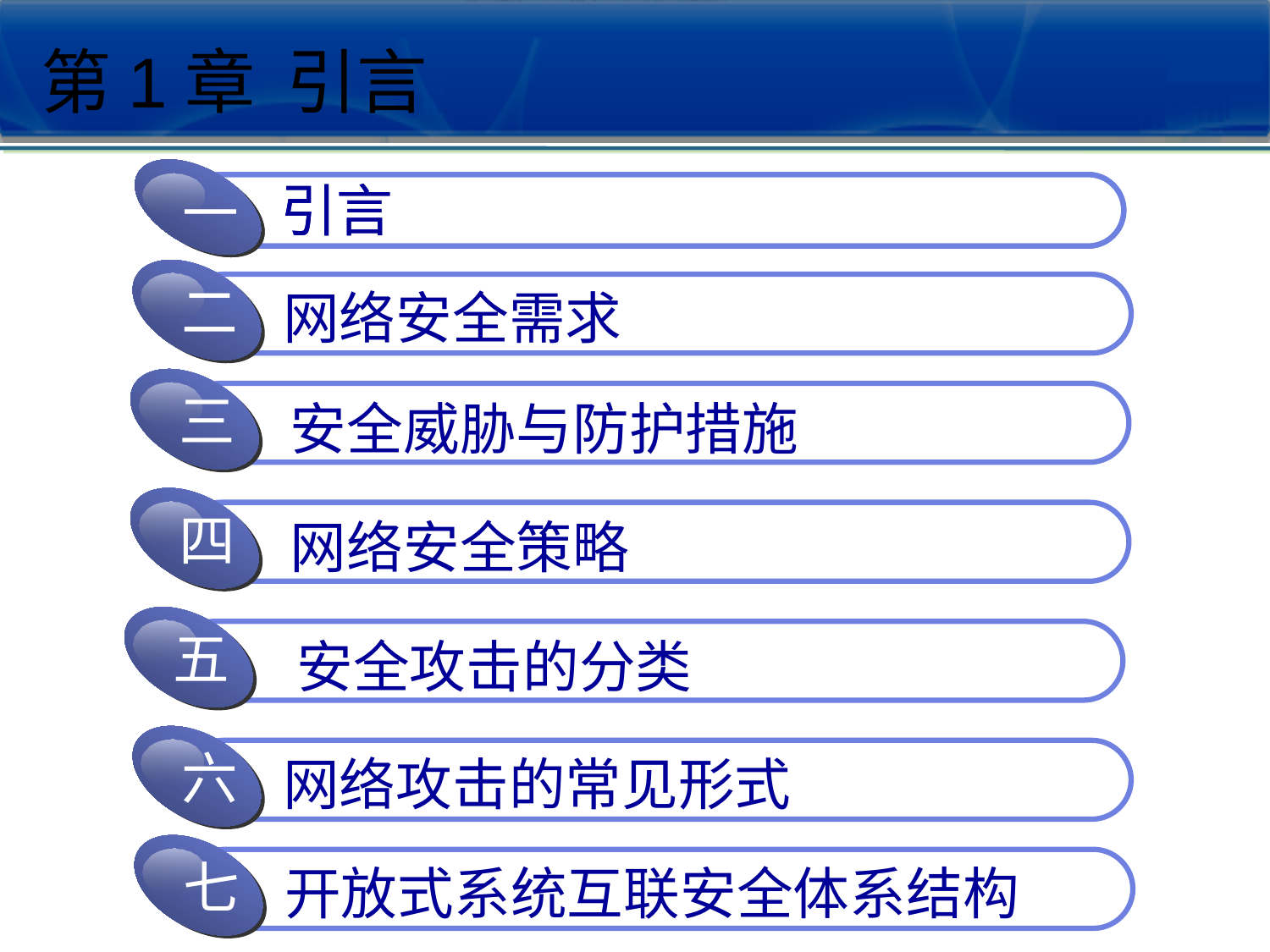

第1章  引言

引言
一

引言
一

二

网络安全需求

三

安全威胁与防护措施

四

网络安全策略

五

 安全攻击的分类

六

网络攻击的常见形式

七

开放式系统互联安全体系结构